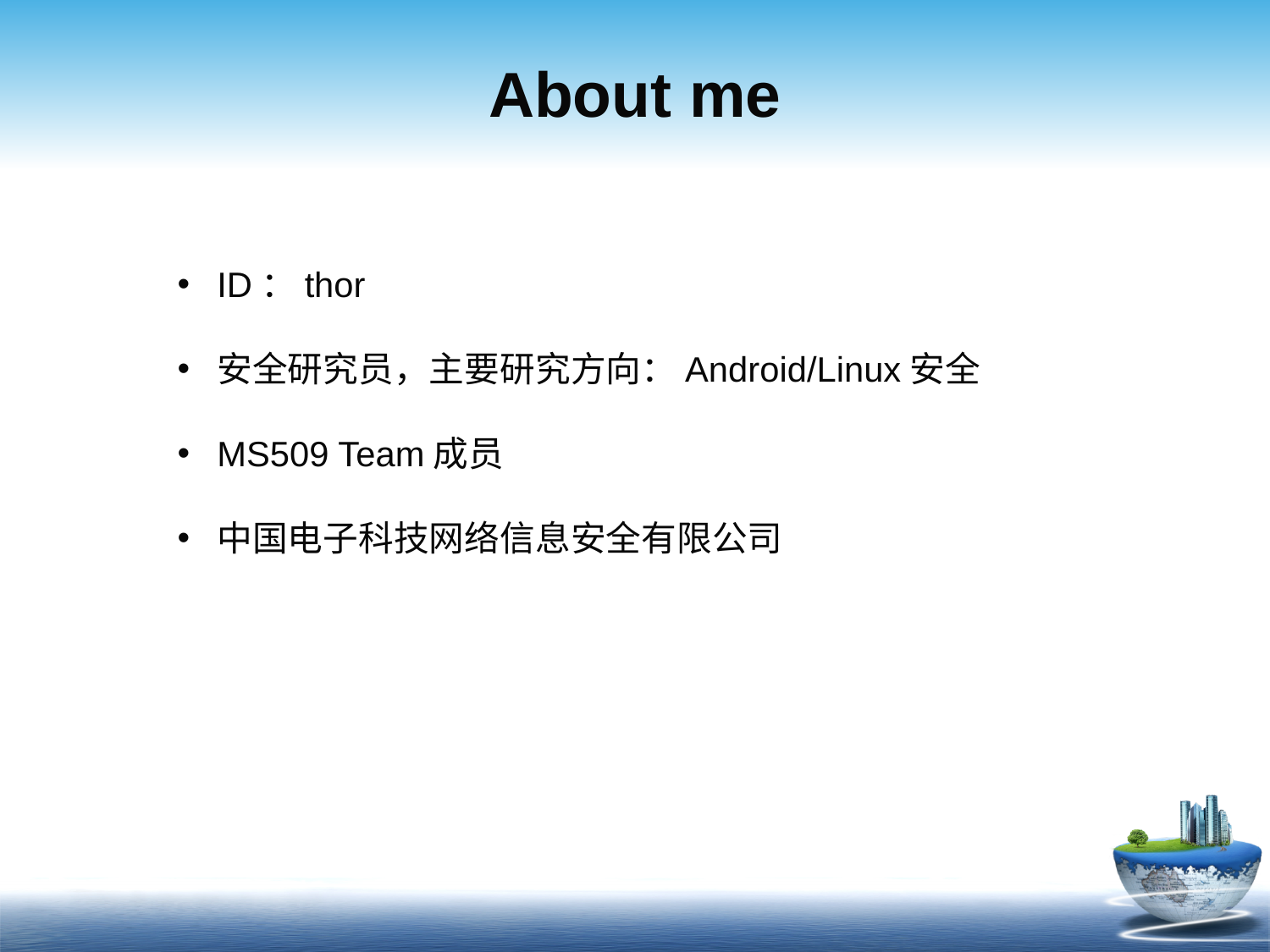

# About me
ID：thor

安全研究员，主要研究方向：Android/Linux安全

MS509 Team成员

中国电子科技网络信息安全有限公司